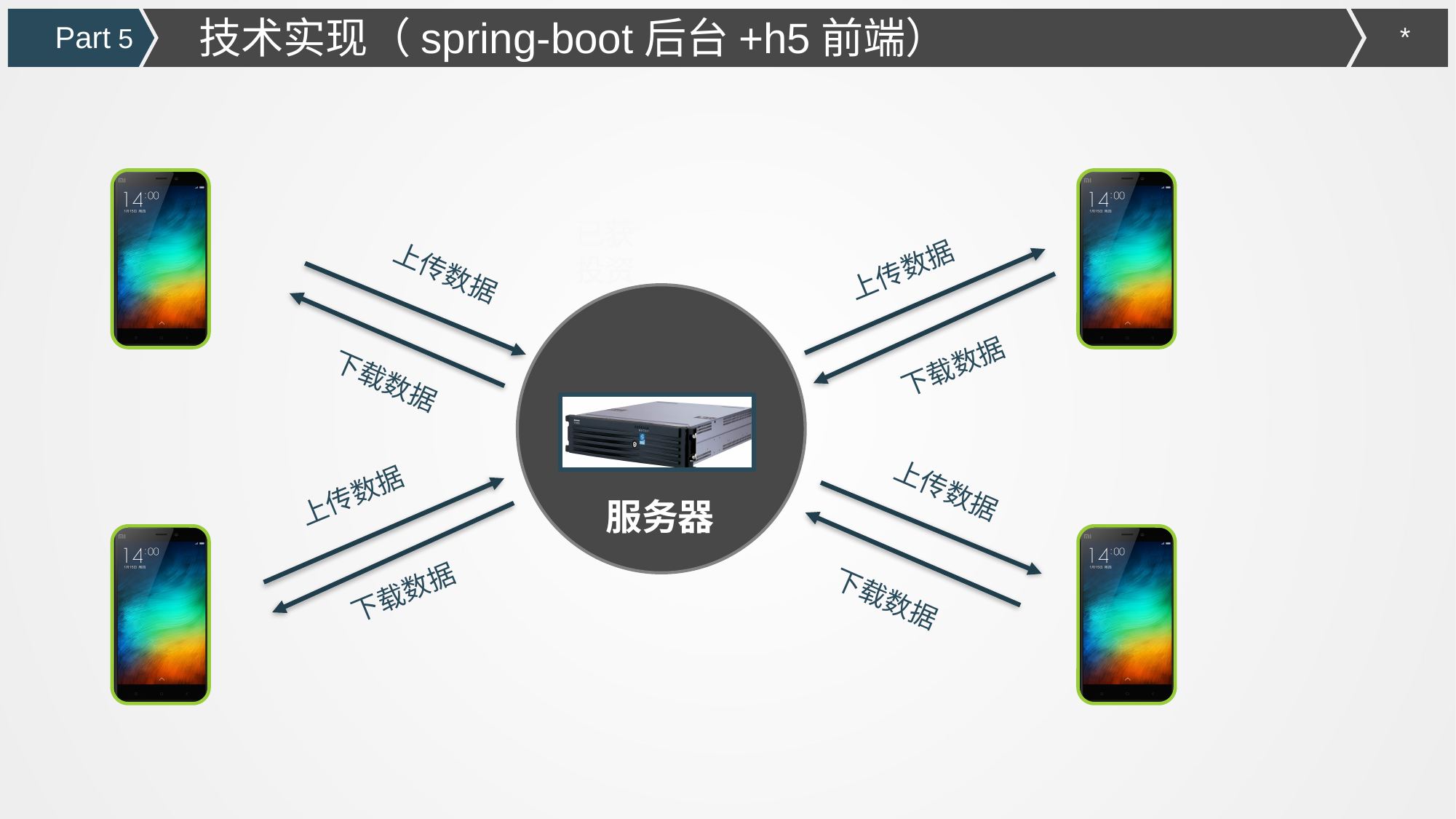

技术实现（spring-boot后台+h5前端）

Part 5
*

已获
投资
上传数据
上传数据

下载数据
下载数据

上传数据
上传数据
服务器

下载数据
下载数据